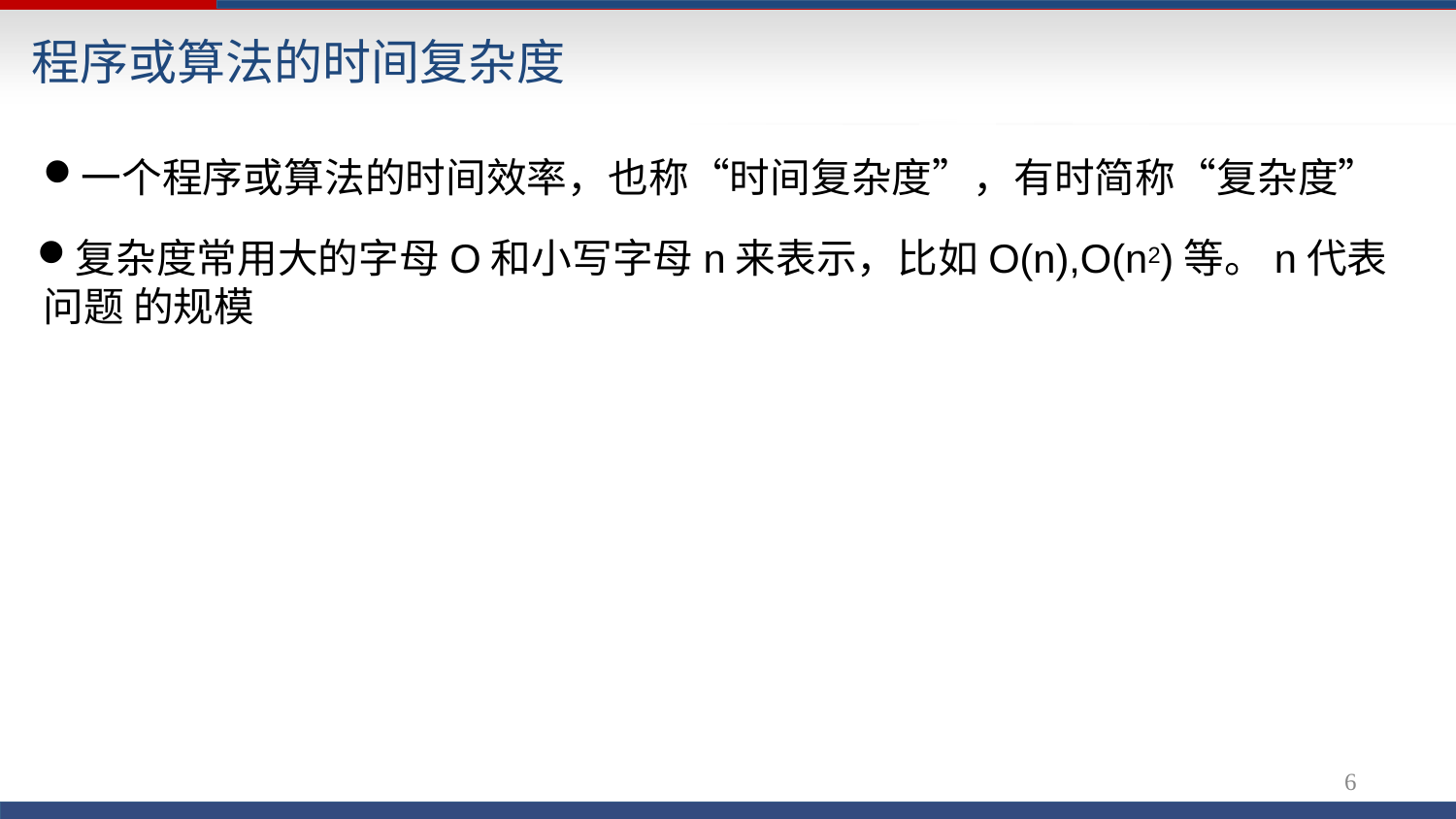

# 程序或算法的时间复杂度
一个程序或算法的时间效率，也称“时间复杂度”，有时简称“复杂度”

复杂度常用大的字母O和小写字母n来表示，比如O(n),O(n2)等。n代表问题 的规模
6